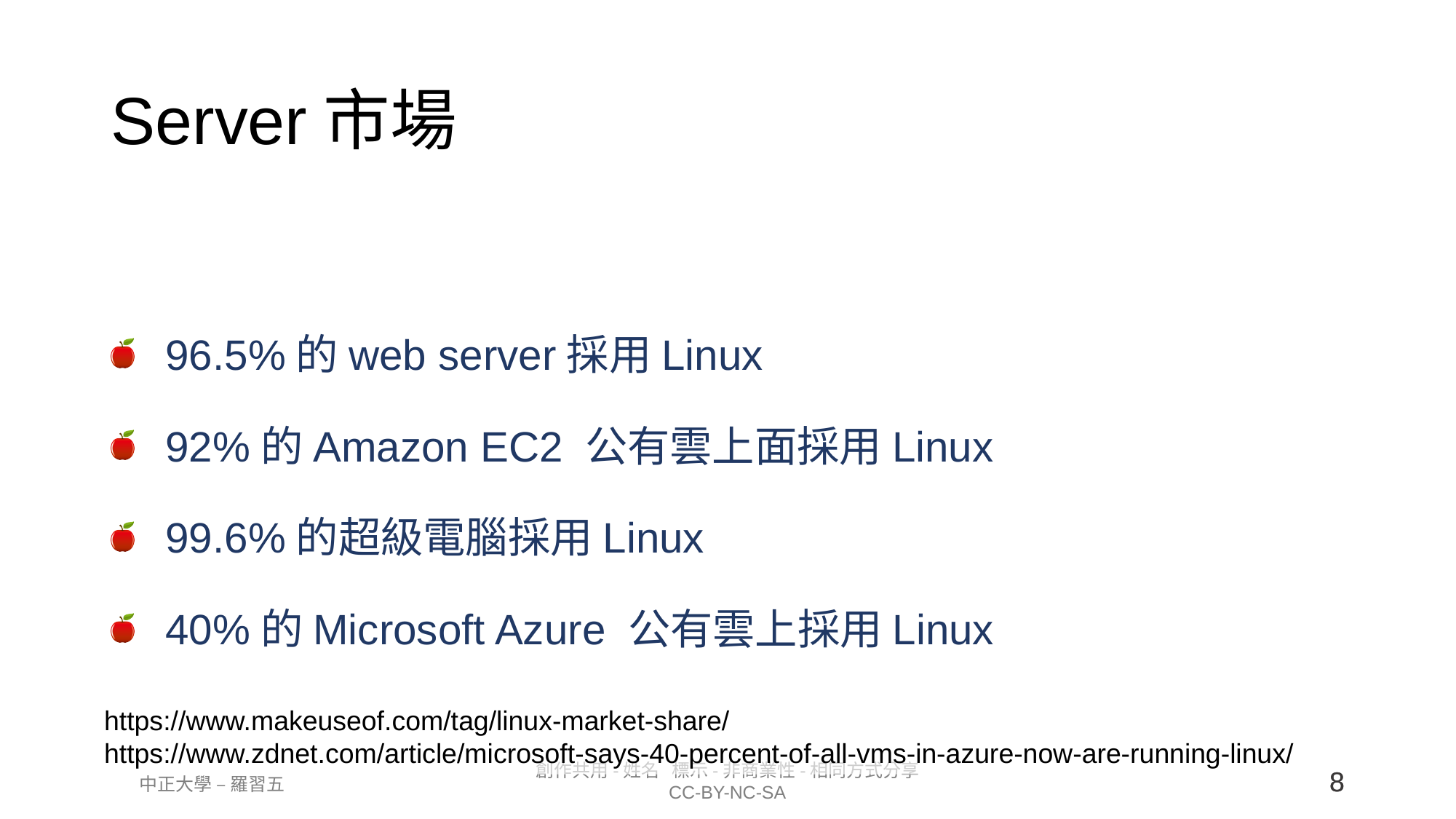

# Server市場
96.5%的web server採用Linux
92%的Amazon EC2 公有雲上面採用Linux
99.6%的超級電腦採用Linux
40%的Microsoft Azure 公有雲上採用Linux
https://www.makeuseof.com/tag/linux-market-share/
https://www.zdnet.com/article/microsoft-says-40-percent-of-all-vms-in-azure-now-are-running-linux/